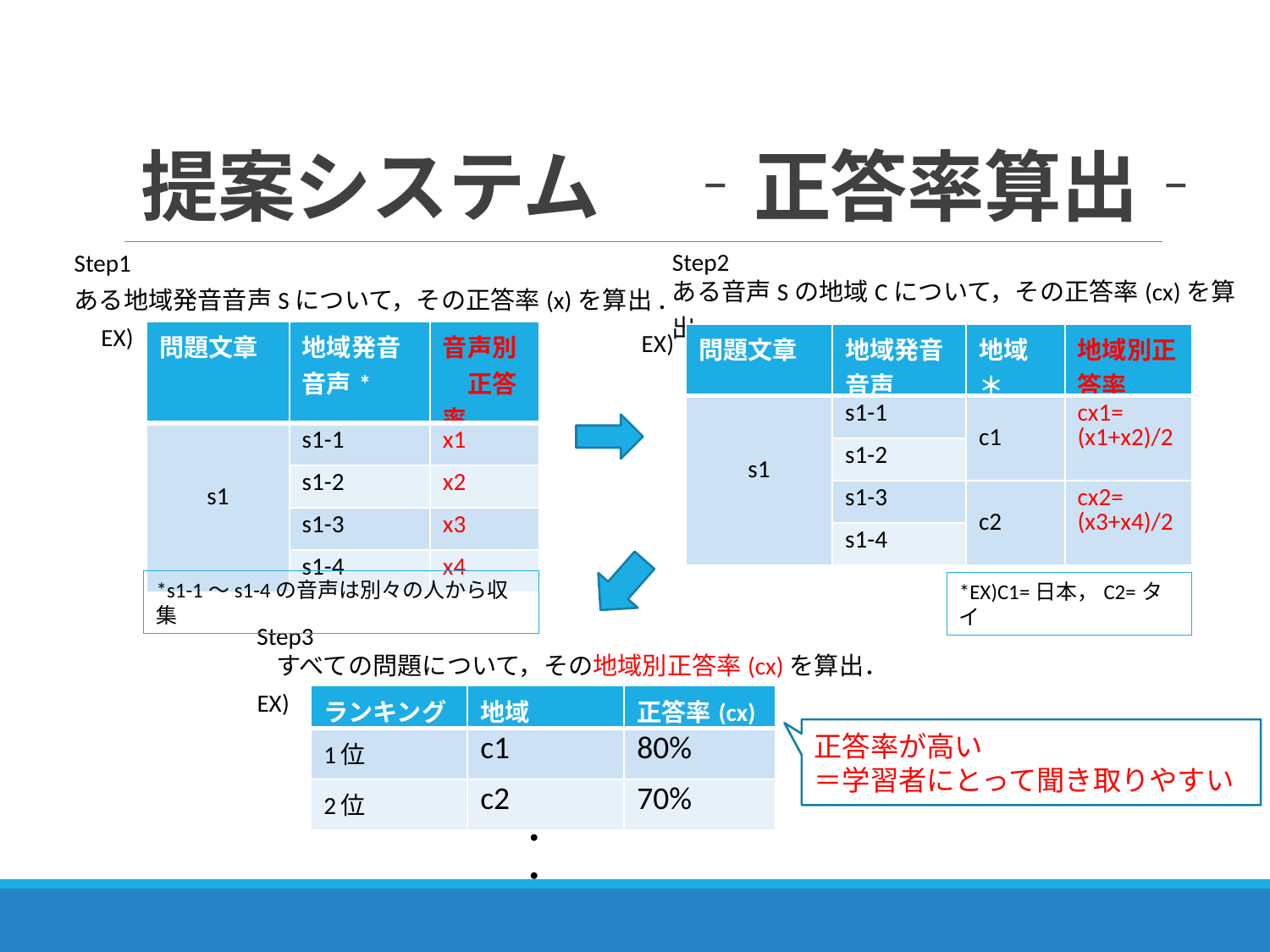

# 提案システム　‐正答率算出‐
Step2
ある音声Sの地域Cについて，その正答率(cx)を算出.
Step1
ある地域発音音声Sについて，その正答率(x)を算出.
EX)
| 問題文章 | 地域発音 音声\* | 音声別　正答率 |
| --- | --- | --- |
| s1 | s1-1 | x1 |
|  | s1-2 | x2 |
|  | s1-3 | x3 |
|  | s1-4 | x4 |
EX)
| 問題文章 | 地域発音 音声 | 地域＊ | 地域別正答率 |
| --- | --- | --- | --- |
| s1 | s1-1 | c1 | cx1= (x1+x2)/2 |
|  | s1-2 |  |  |
|  | s1-3 | c2 | cx2= (x3+x4)/2 |
|  | s1-4 |  |  |

*s1-1～s1-4の音声は別々の人から収集
*EX)C1=日本，C2=タイ
Step3
すべての問題について，その地域別正答率(cx)を算出．
EX)
| ランキング | 地域 | 正答率(cx) |
| --- | --- | --- |
| 1位 | c1 | 80% |
| 2位 | c2 | 70% |
正答率が高い
＝学習者にとって聞き取りやすい
・
・
9